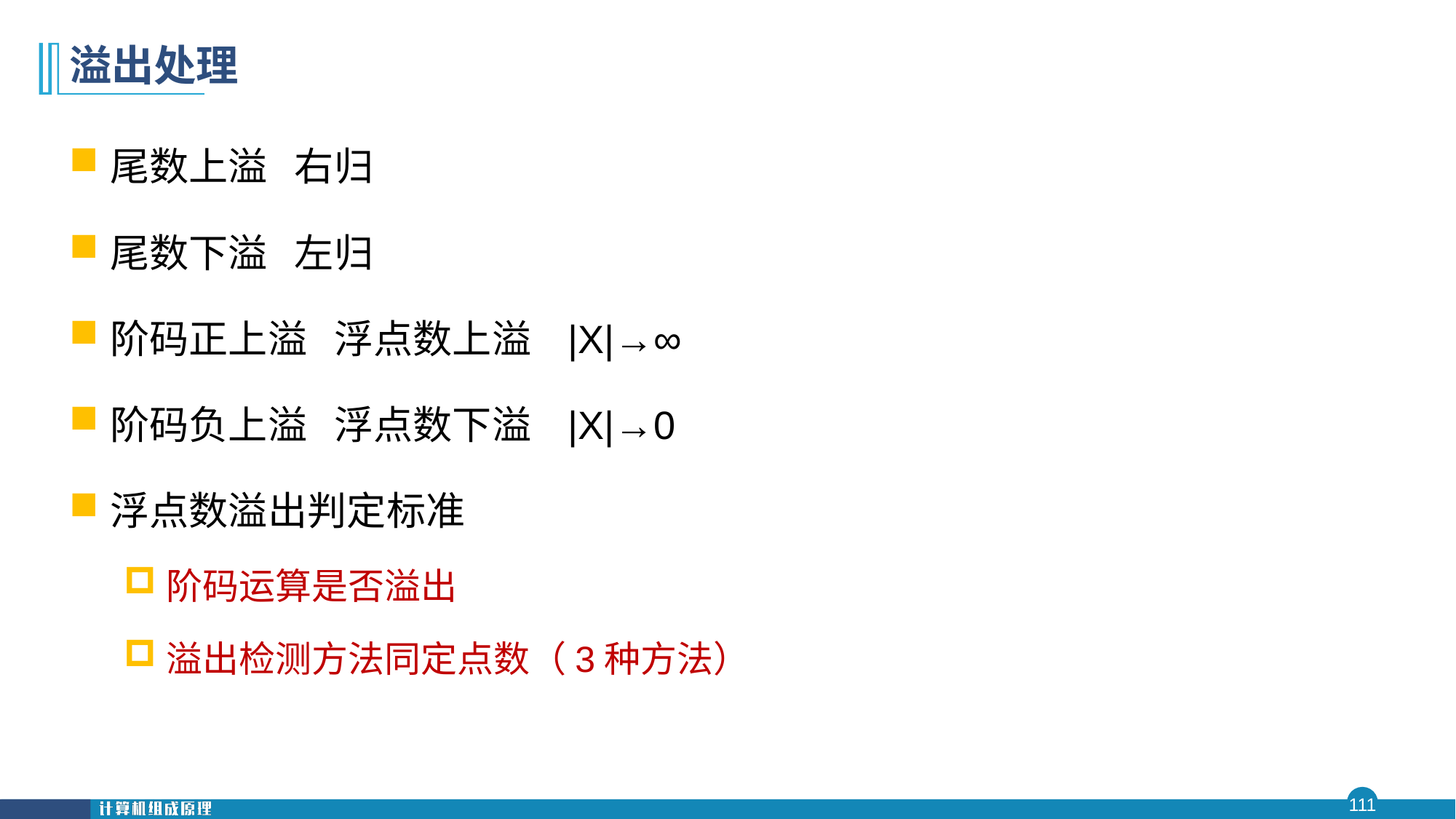

# 溢出处理
尾数上溢   右归
尾数下溢   左归
阶码正上溢   浮点数上溢   |X|→∞
阶码负上溢   浮点数下溢   |X|→0
浮点数溢出判定标准
阶码运算是否溢出
溢出检测方法同定点数（3种方法）